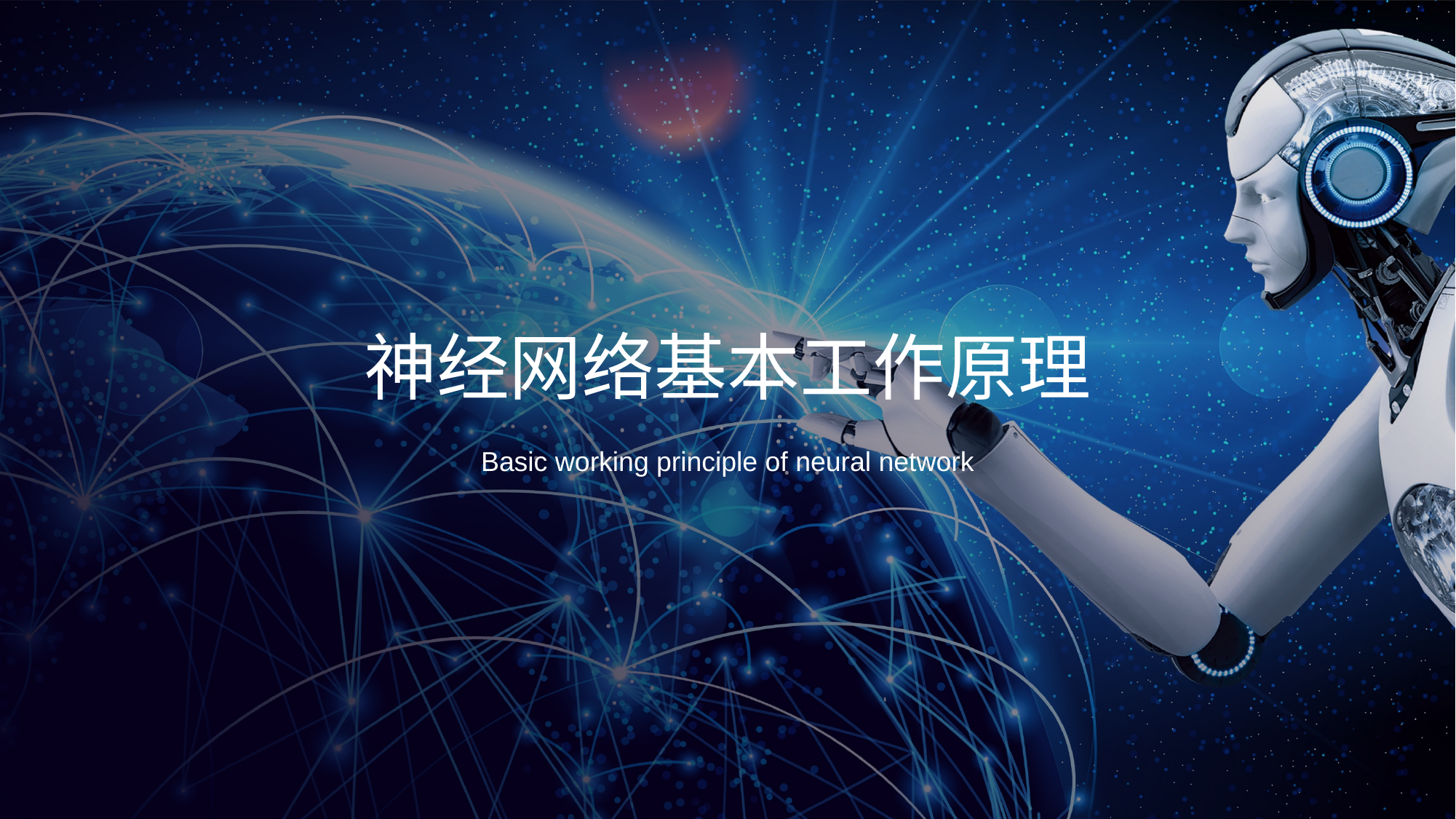

神经网络基本工作原理

Basic working principle of neural network